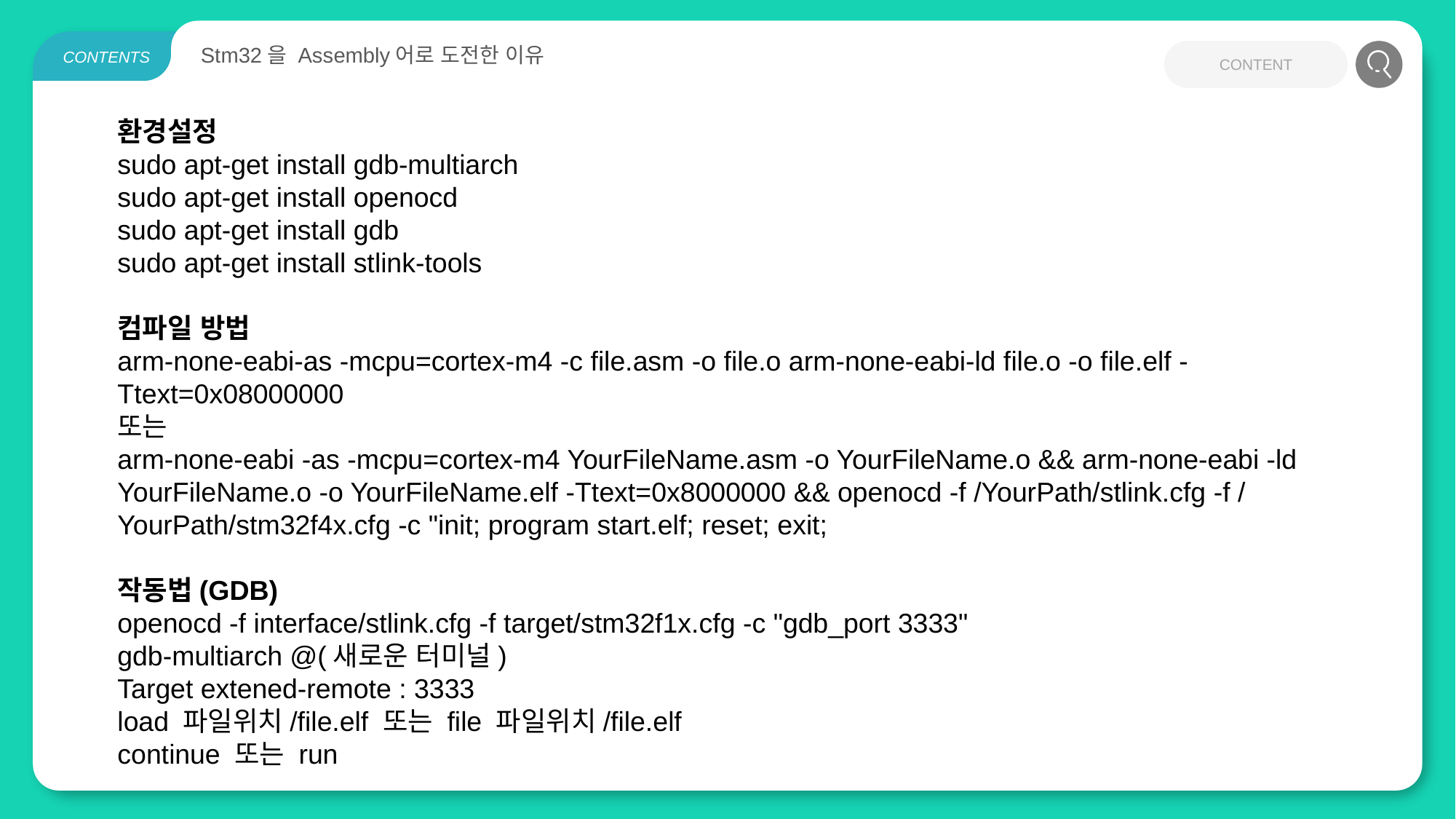

Stm32을 Assembly어로 도전한 이유

CONTENT

CONTENTS

환경설정
sudo apt-get install gdb-multiarch
sudo apt-get install openocd
sudo apt-get install gdb
sudo apt-get install stlink-tools
컴파일 방법
arm-none-eabi-as -mcpu=cortex-m4 -c file.asm -o file.o arm-none-eabi-ld file.o -o file.elf -Ttext=0x08000000
또는
arm-none-eabi -as -mcpu=cortex-m4 YourFileName.asm -o YourFileName.o && arm-none-eabi -ld YourFileName.o -o YourFileName.elf -Ttext=0x8000000 && openocd -f /YourPath/stlink.cfg -f /YourPath/stm32f4x.cfg -c "init; program start.elf; reset; exit;

작동법(GDB)
openocd -f interface/stlink.cfg -f target/stm32f1x.cfg -c "gdb_port 3333"
gdb-multiarch @(새로운 터미널)
Target extened-remote : 3333
load 파일위치/file.elf 또는 file 파일위치/file.elf
continue 또는 run